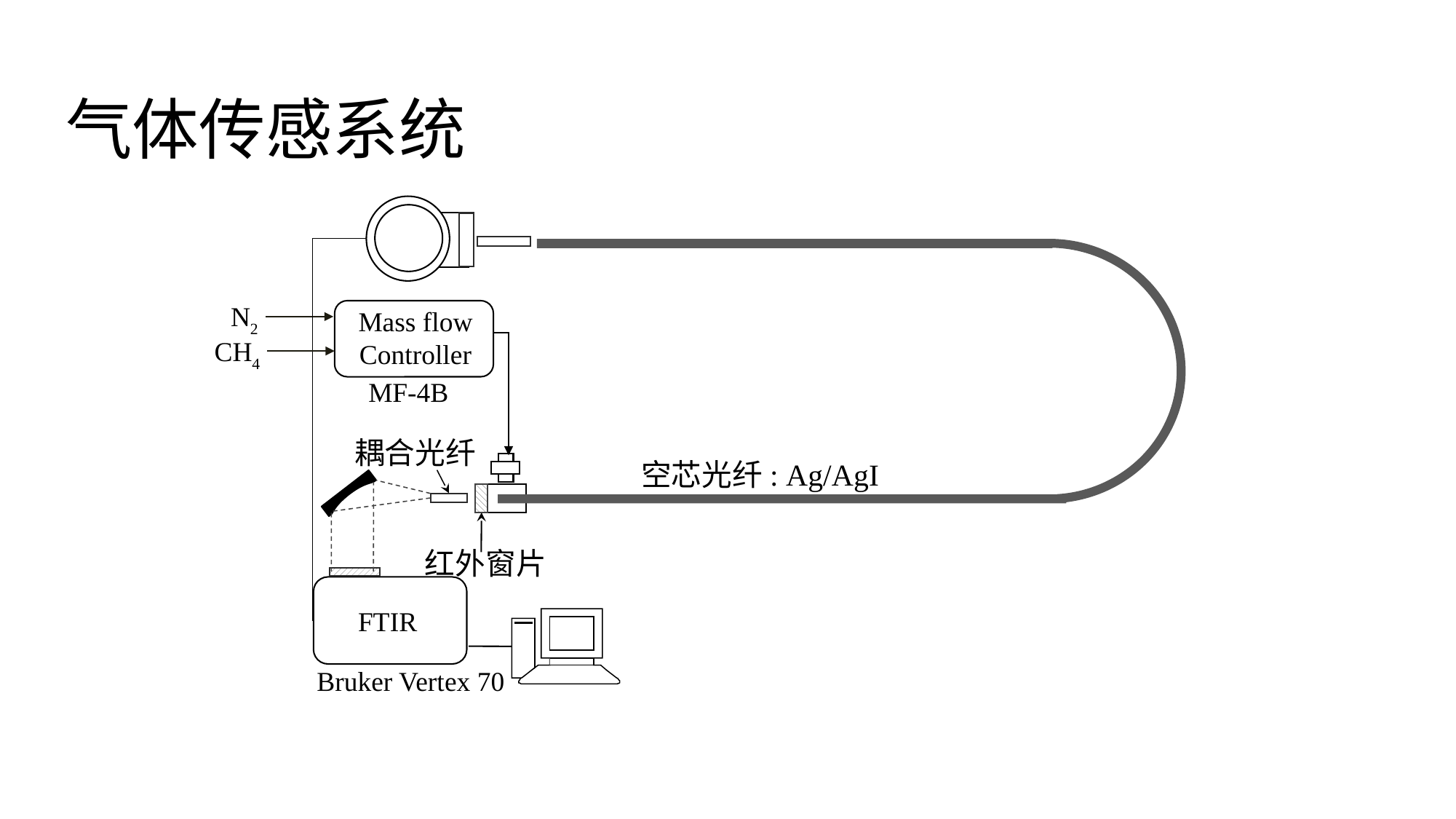

气体传感系统

N2

Mass flow Controller

CH4

MF-4B
耦合光纤

空芯光纤: Ag/AgI

红外窗片

FTIR

Bruker Vertex 70